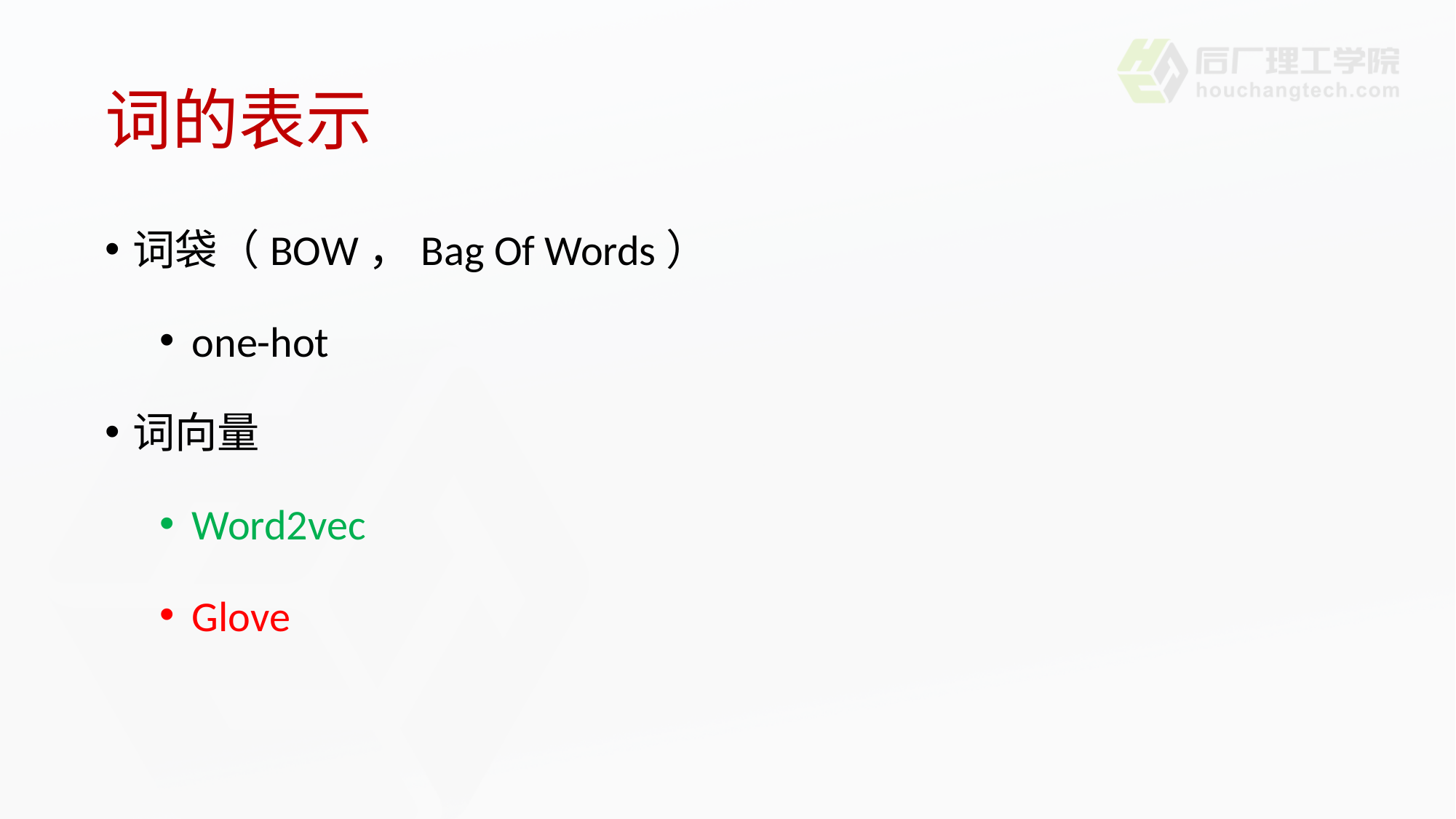

# 词的表示
词袋（BOW，Bag Of Words）
one-hot
词向量
Word2vec
Glove